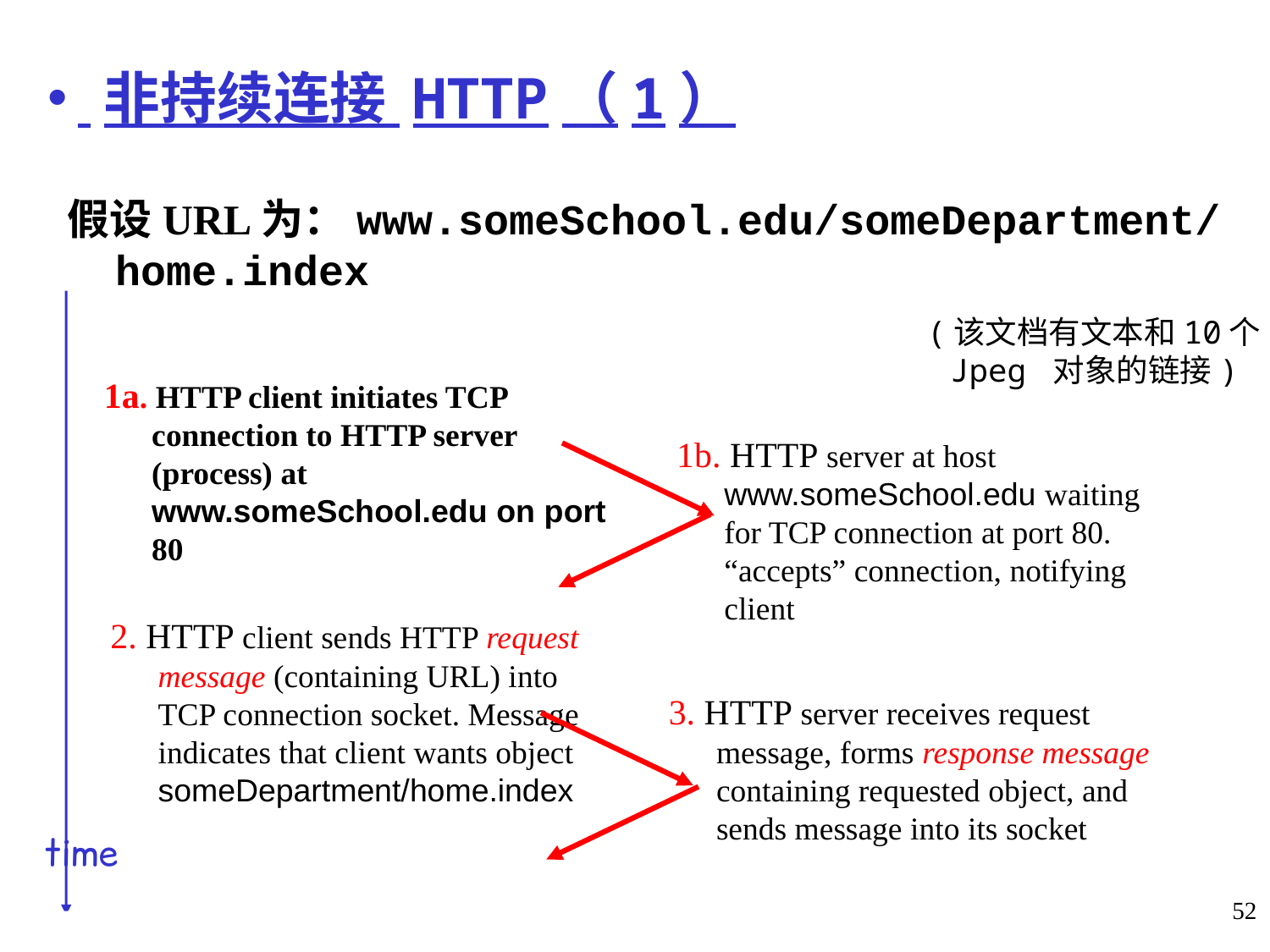

# 非持续连接 HTTP（1）
假设URL为：www.someSchool.edu/someDepartment/home.index

(该文档有文本和10个
Jpeg 对象的链接)
1a. HTTP client initiates TCP connection to HTTP server (process) at www.someSchool.edu on port 80
1b. HTTP server at host www.someSchool.edu waiting for TCP connection at port 80.  “accepts” connection, notifying client

2. HTTP client sends HTTP request message (containing URL) into TCP connection socket. Message indicates that client wants object someDepartment/home.index
3. HTTP server receives request message, forms response message containing requested object, and sends message into its socket

time
52